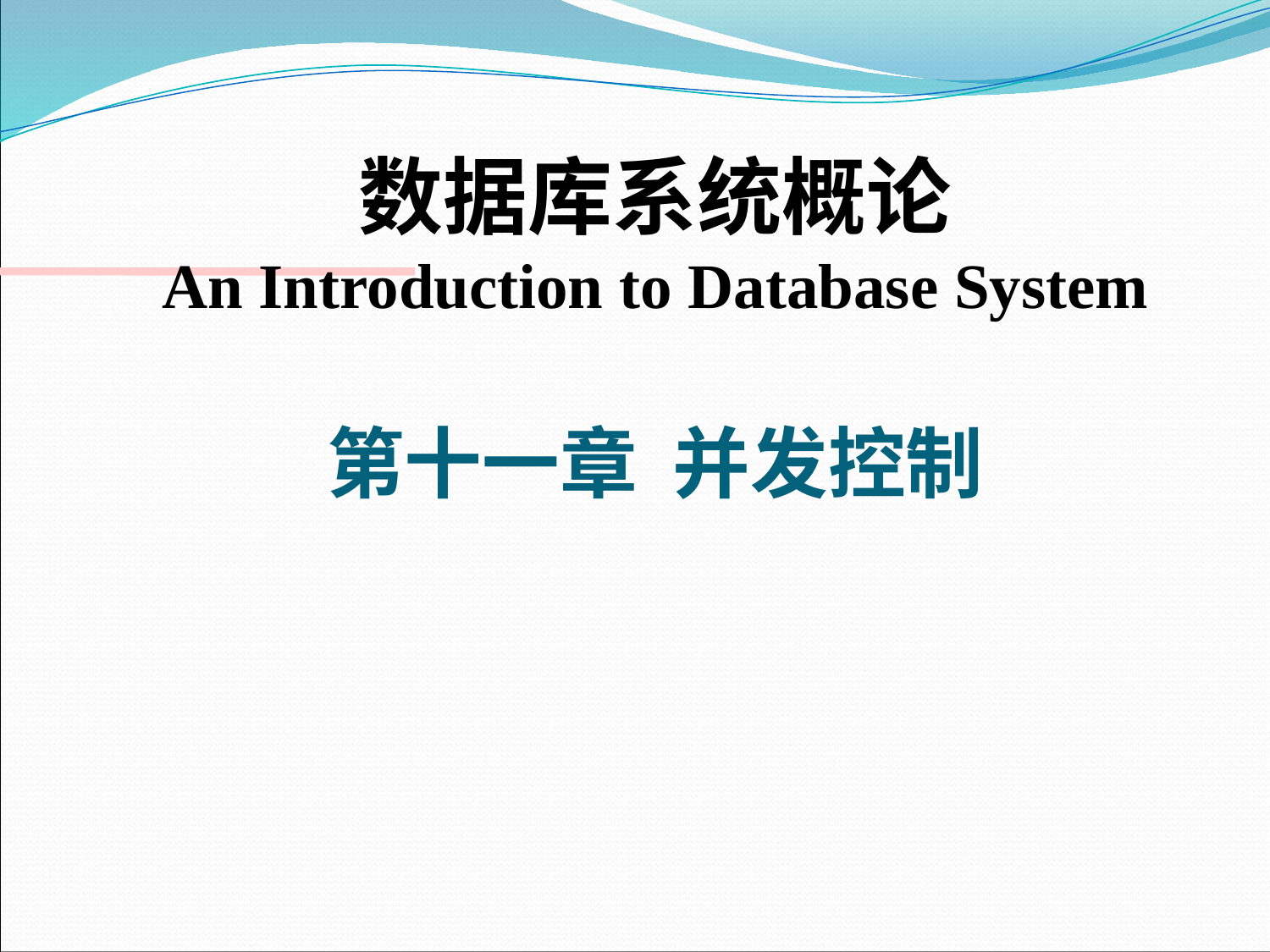

数据库系统概论
An Introduction to Database System

第十一章  并发控制
978